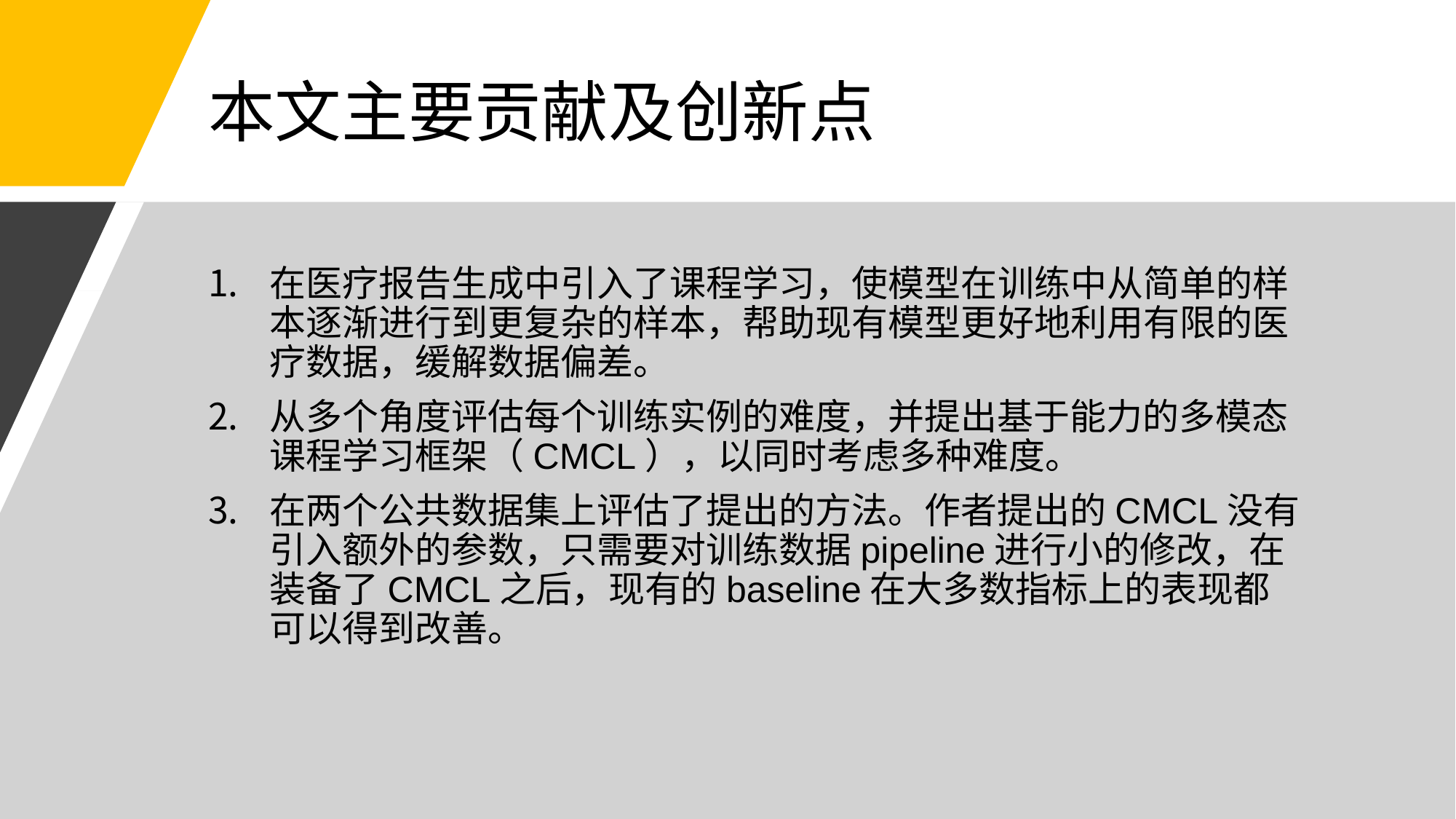

# 本文主要贡献及创新点

在医疗报告生成中引入了课程学习，使模型在训练中从简单的样本逐渐进行到更复杂的样本，帮助现有模型更好地利用有限的医疗数据，缓解数据偏差。
从多个角度评估每个训练实例的难度，并提出基于能力的多模态课程学习框架（CMCL），以同时考虑多种难度。
在两个公共数据集上评估了提出的方法。作者提出的CMCL没有引入额外的参数，只需要对训练数据pipeline进行小的修改，在装备了CMCL之后，现有的baseline在大多数指标上的表现都可以得到改善。